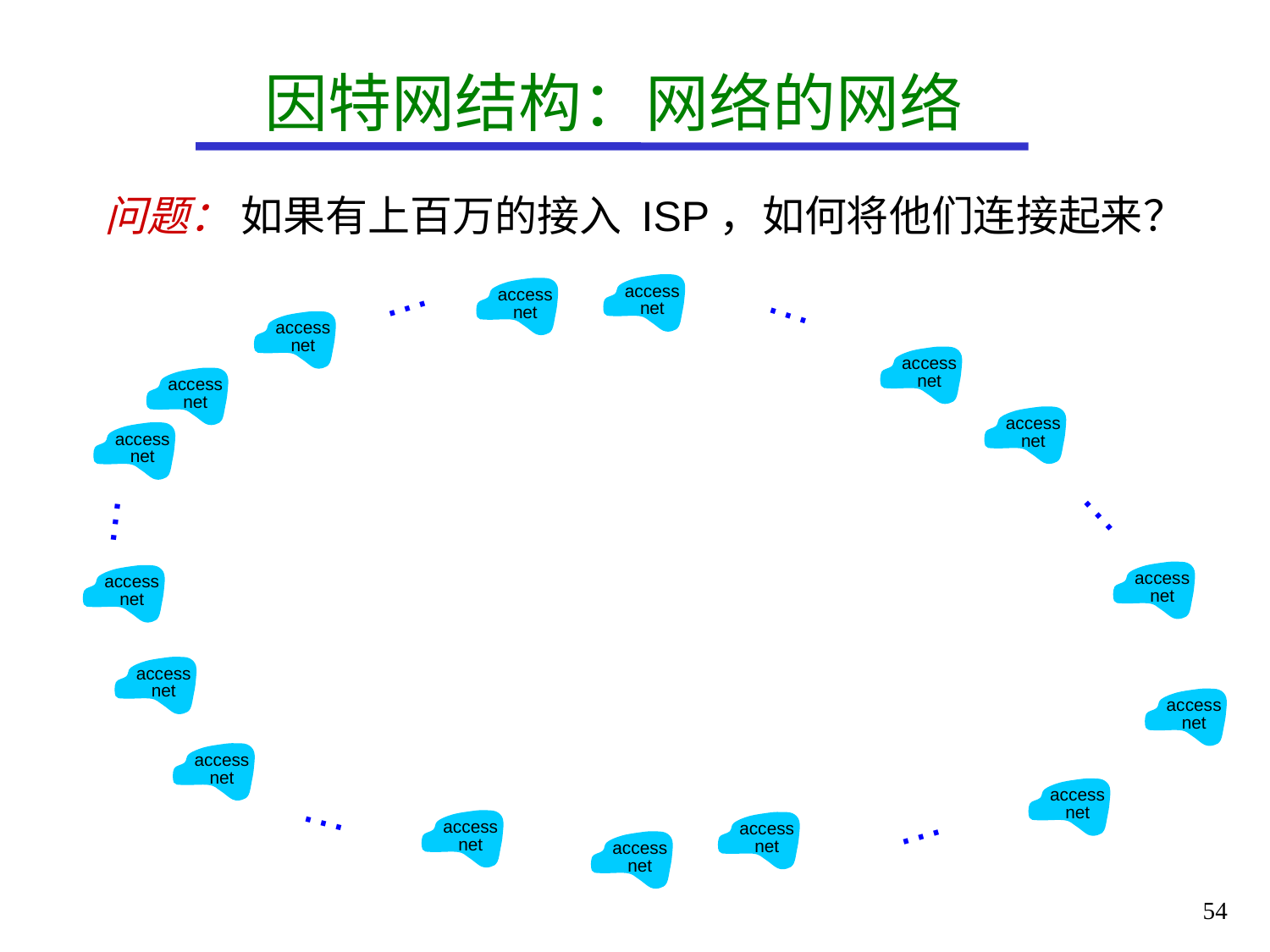

# 因特网结构：网络的网络
问题： 如果有上百万的接入 ISP，如何将他们连接起来？
…
…

access
net

access
net

access
net

access
net

access
net

access
net

access
net
…
…

access
net

access
net

access
net

access
net

access
net

access
net
…

access
net

access
net
…

access
net
54